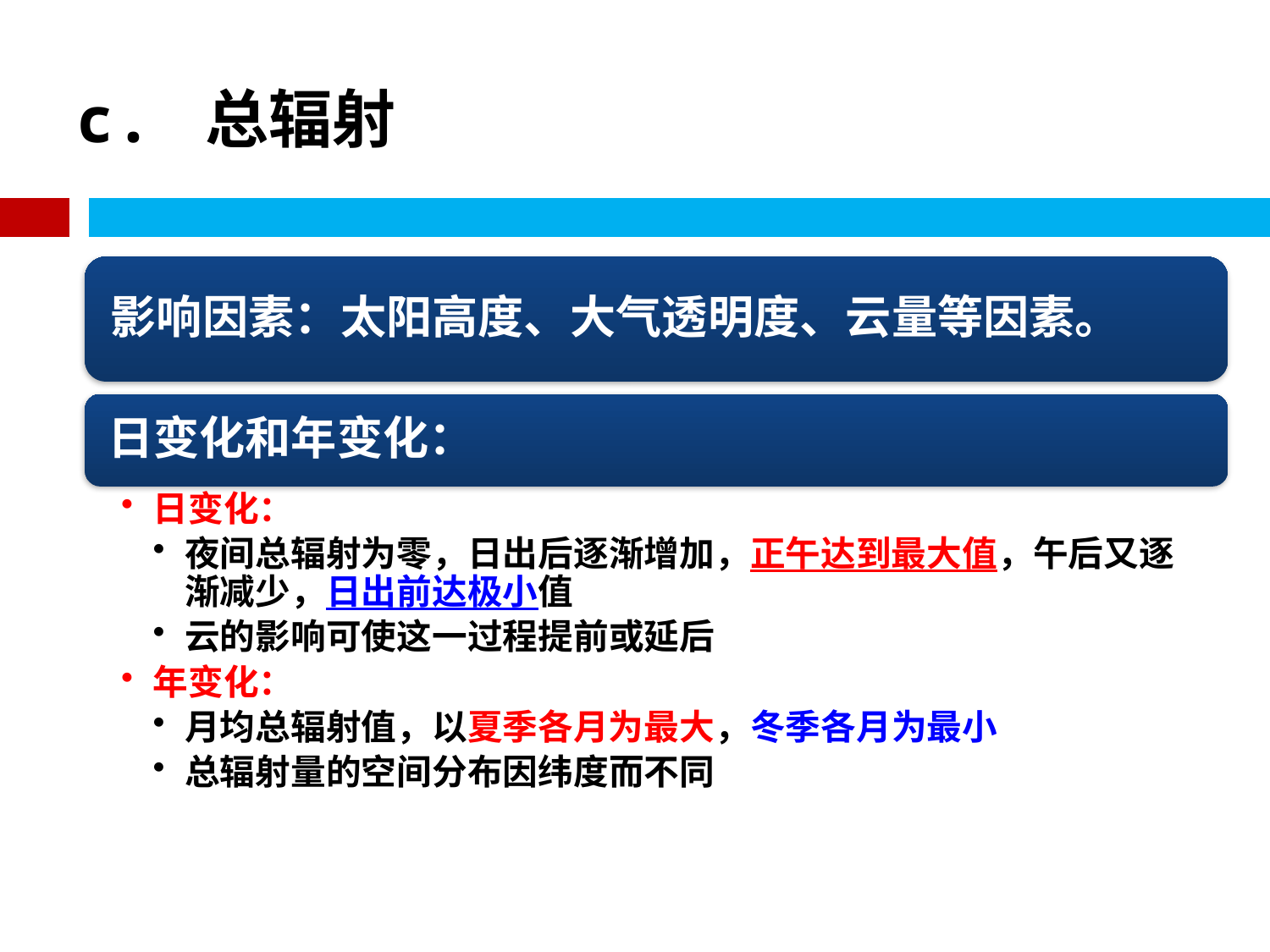

# c. 总辐射
影响因素：太阳高度、大气透明度、云量等因素。
日变化和年变化：
日变化：
夜间总辐射为零，日出后逐渐增加，正午达到最大值，午后又逐渐减少，日出前达极小值
云的影响可使这一过程提前或延后
年变化：
月均总辐射值，以夏季各月为最大，冬季各月为最小
总辐射量的空间分布因纬度而不同